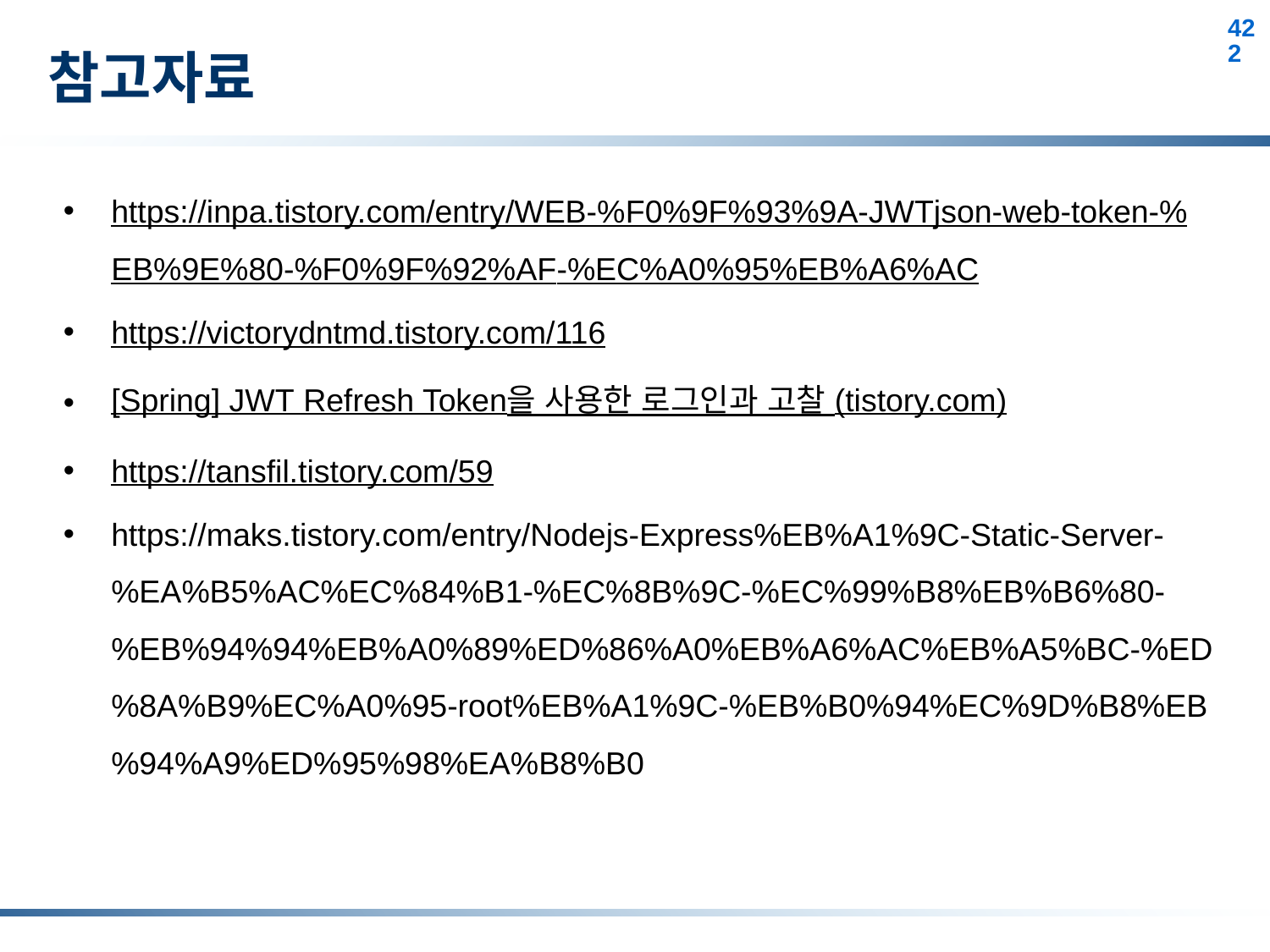

# 참고자료
https://inpa.tistory.com/entry/WEB-%F0%9F%93%9A-JWTjson-web-token-%EB%9E%80-%F0%9F%92%AF-%EC%A0%95%EB%A6%AC
https://victorydntmd.tistory.com/116
[Spring] JWT Refresh Token을 사용한 로그인과 고찰 (tistory.com)
https://tansfil.tistory.com/59
https://maks.tistory.com/entry/Nodejs-Express%EB%A1%9C-Static-Server-%EA%B5%AC%EC%84%B1-%EC%8B%9C-%EC%99%B8%EB%B6%80-%EB%94%94%EB%A0%89%ED%86%A0%EB%A6%AC%EB%A5%BC-%ED%8A%B9%EC%A0%95-root%EB%A1%9C-%EB%B0%94%EC%9D%B8%EB%94%A9%ED%95%98%EA%B8%B0